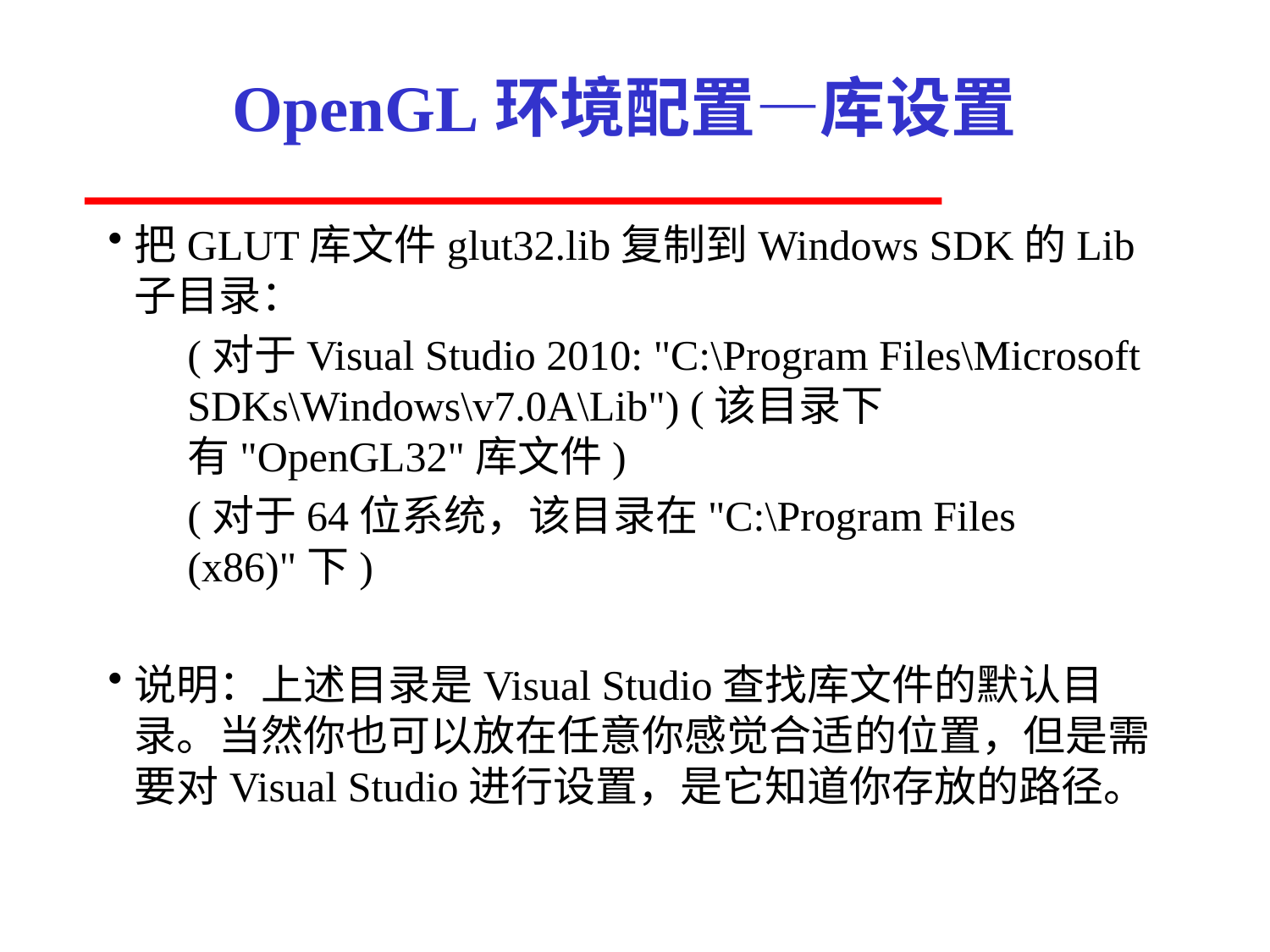

# OpenGL环境配置—库设置
把GLUT库文件glut32.lib复制到Windows SDK的Lib子目录：
(对于Visual Studio 2010: "C:\Program Files\Microsoft SDKs\Windows\v7.0A\Lib") (该目录下有"OpenGL32"库文件)
(对于64位系统，该目录在"C:\Program Files (x86)"下)

说明：上述目录是Visual Studio查找库文件的默认目录。当然你也可以放在任意你感觉合适的位置，但是需要对Visual Studio进行设置，是它知道你存放的路径。
46